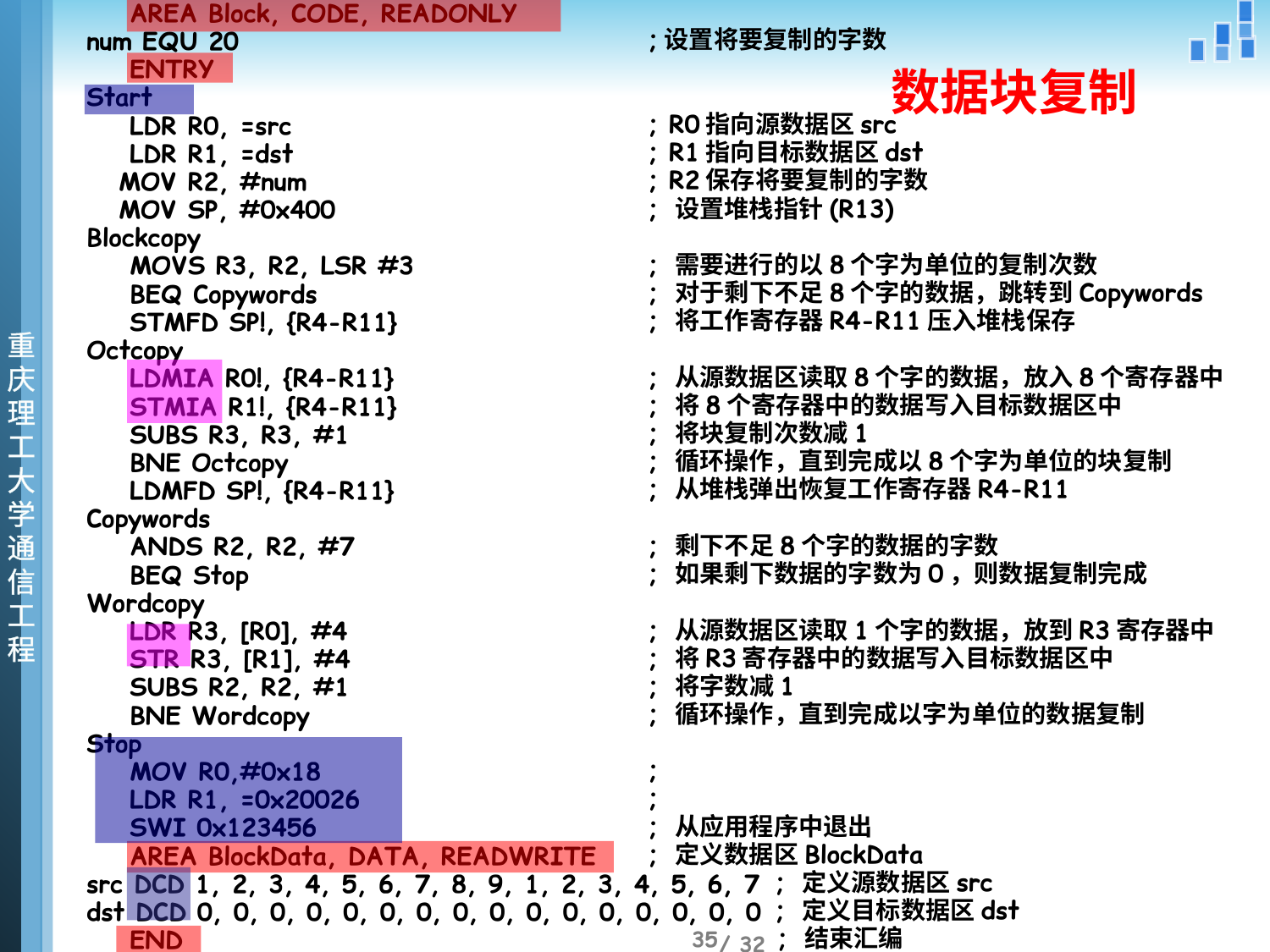

AREA Block, CODE, READONLY
num EQU 20
    ENTRY
Start
    LDR R0, =src
    LDR R1, =dst
   MOV R2, #num
   MOV SP, #0x400
Blockcopy
    MOVS R3, R2, LSR #3
    BEQ Copywords
    STMFD SP!, {R4-R11}
Octcopy
    LDMIA R0!, {R4-R11}
    STMIA R1!, {R4-R11}
    SUBS R3, R3, #1
    BNE Octcopy
    LDMFD SP!, {R4-R11}
Copywords
    ANDS R2, R2, #7
    BEQ Stop
Wordcopy
    LDR R3, [R0], #4
    STR R3, [R1], #4
    SUBS R2, R2, #1
    BNE Wordcopy
Stop
    MOV R0,#0x18
    LDR R1, =0x20026
    SWI 0x123456
    AREA BlockData, DATA, READWRITE
src DCD 1, 2, 3, 4, 5, 6, 7, 8, 9, 1, 2, 3, 4, 5, 6, 7
dst DCD 0, 0, 0, 0, 0, 0, 0, 0, 0, 0, 0, 0, 0, 0, 0, 0
    END
;设置将要复制的字数

; R0指向源数据区src
; R1指向目标数据区dst
; R2保存将要复制的字数
; 设置堆栈指针(R13)

; 需要进行的以8个字为单位的复制次数
; 对于剩下不足8个字的数据，跳转到Copywords
; 将工作寄存器R4-R11压入堆栈保存

; 从源数据区读取8个字的数据，放入8个寄存器中
; 将8个寄存器中的数据写入目标数据区中
; 将块复制次数减1
; 循环操作，直到完成以8个字为单位的块复制
; 从堆栈弹出恢复工作寄存器R4-R11

; 剩下不足8个字的数据的字数
; 如果剩下数据的字数为0，则数据复制完成

; 从源数据区读取1个字的数据，放到R3寄存器中
; 将R3寄存器中的数据写入目标数据区中
; 将字数减1
; 循环操作，直到完成以字为单位的数据复制

;
;
; 从应用程序中退出
; 定义数据区BlockData
  	; 定义源数据区src
	; 定义目标数据区dst
            ; 结束汇编

数据块复制

35
/ 32